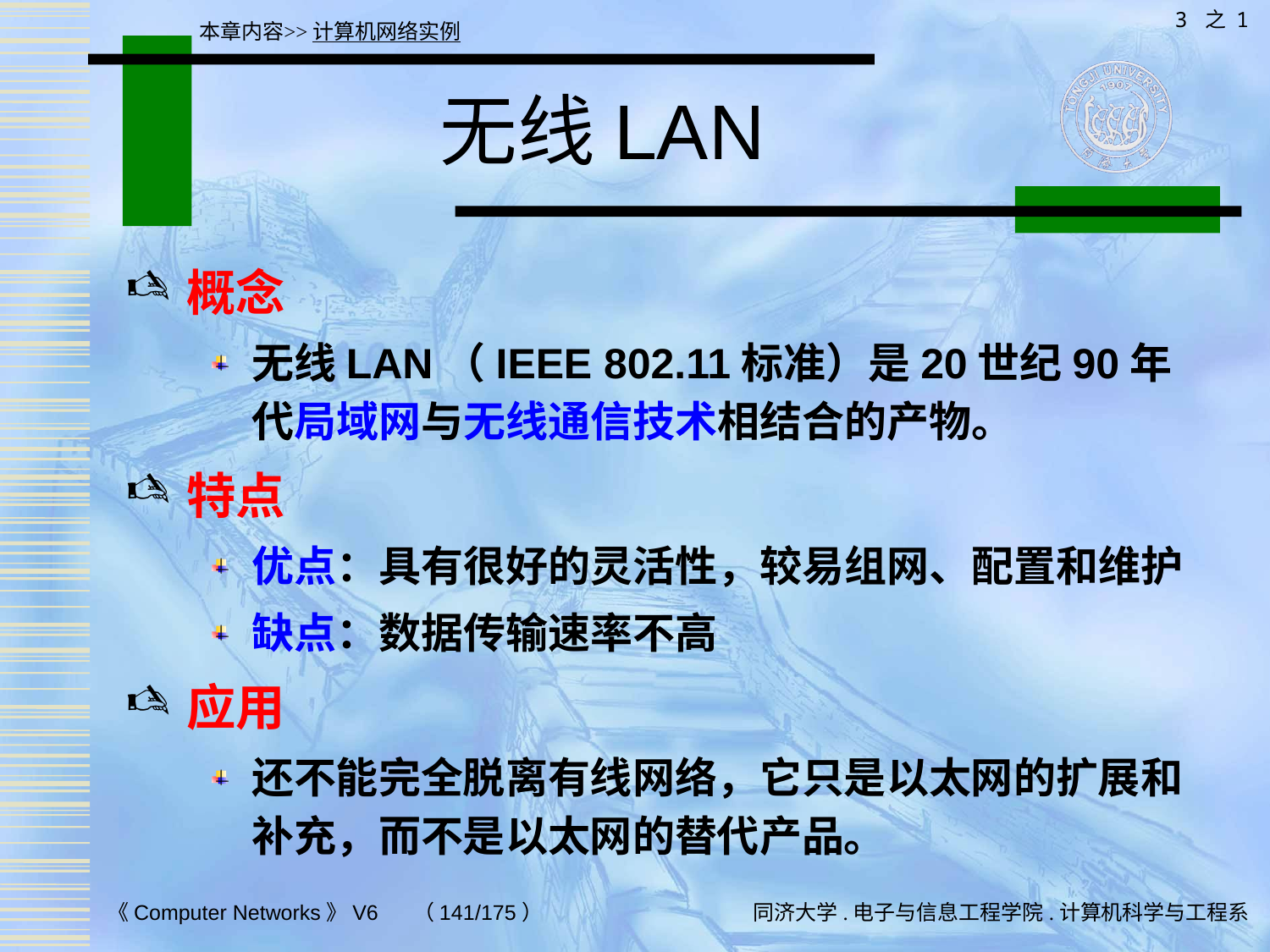

3 之 1
本章内容>>计算机网络实例
# 无线LAN
概念
无线LAN（IEEE 802.11标准）是20世纪90年代局域网与无线通信技术相结合的产物。
特点
优点：具有很好的灵活性，较易组网、配置和维护
缺点：数据传输速率不高
应用
还不能完全脱离有线网络，它只是以太网的扩展和补充，而不是以太网的替代产品。